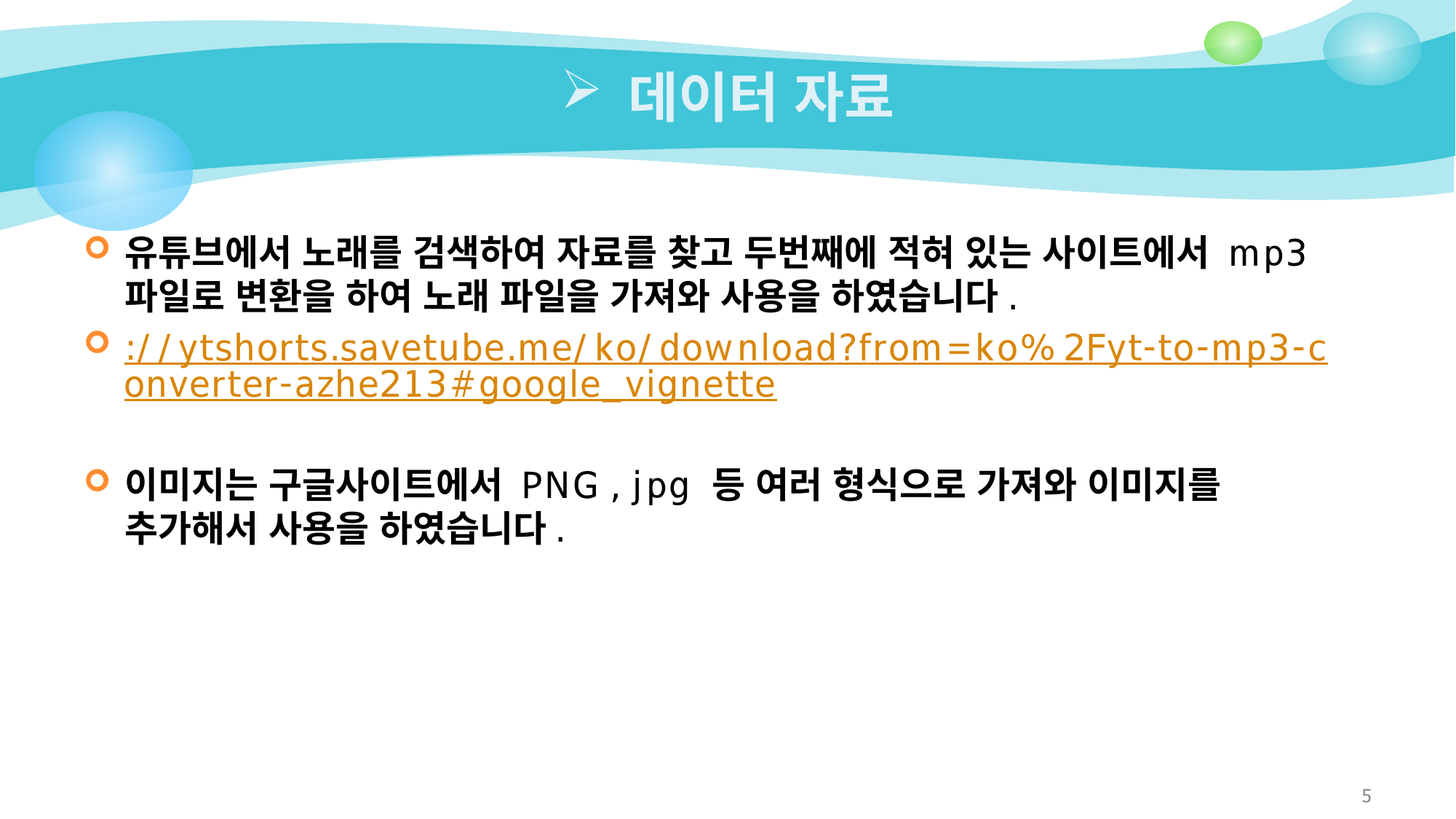

# 데이터 자료
유튜브에서 노래를 검색하여 자료를 찾고 두번째에 적혀 있는 사이트에서 mp3파일로 변환을 하여 노래 파일을 가져와 사용을 하였습니다.
://ytshorts.savetube.me/ko/download?from=ko%2Fyt-to-mp3-converter-azhe213#google_vignette

이미지는 구글사이트에서 PNG , jpg 등 여러 형식으로 가져와 이미지를 추가해서 사용을 하였습니다.
5